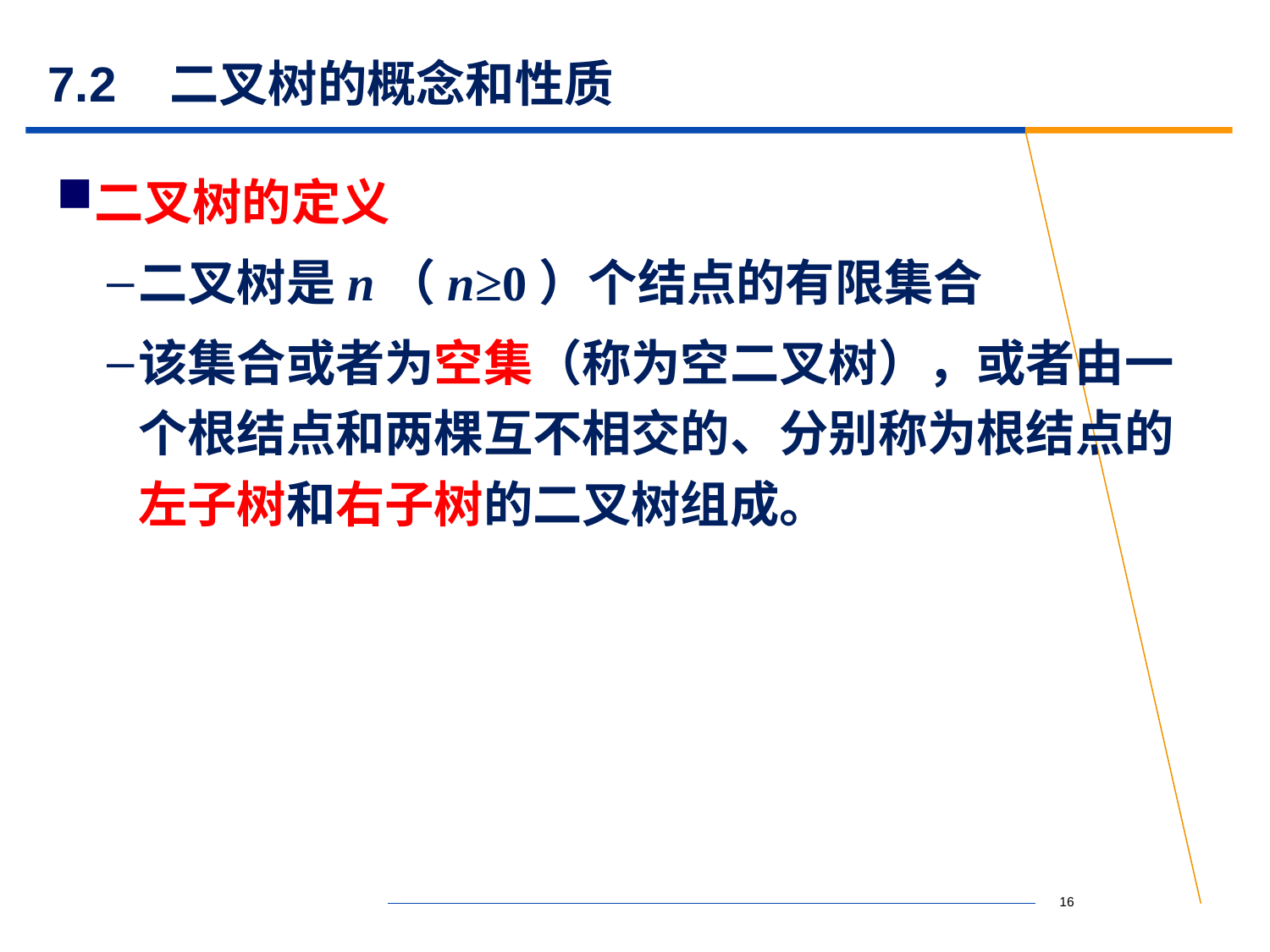

# 7.2   二叉树的概念和性质
二叉树的定义
二叉树是n（n≥0）个结点的有限集合
该集合或者为空集（称为空二叉树），或者由一个根结点和两棵互不相交的、分别称为根结点的左子树和右子树的二叉树组成。